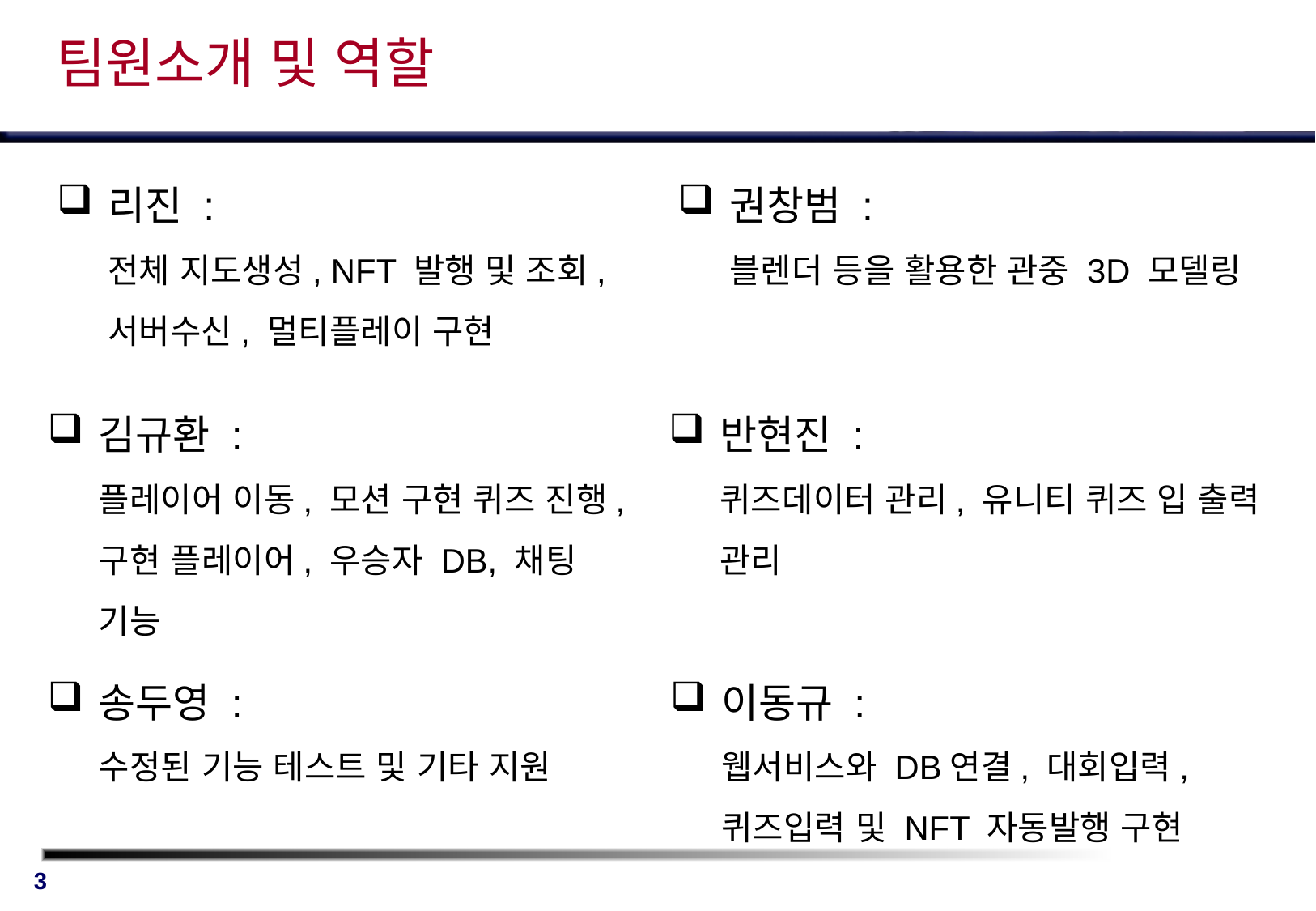

# 팀원소개 및 역할
리진 :
전체 지도생성, NFT 발행 및 조회, 서버수신, 멀티플레이 구현

권창범 :
블렌더 등을 활용한 관중 3D 모델링

김규환 :
플레이어 이동, 모션 구현 퀴즈 진행, 구현 플레이어, 우승자 DB, 채팅 기능

반현진 :
퀴즈데이터 관리, 유니티 퀴즈 입 출력 관리

송두영 :
수정된 기능 테스트 및 기타 지원
이동규 :
웹서비스와 DB연결, 대회입력, 퀴즈입력 및 NFT 자동발행 구현